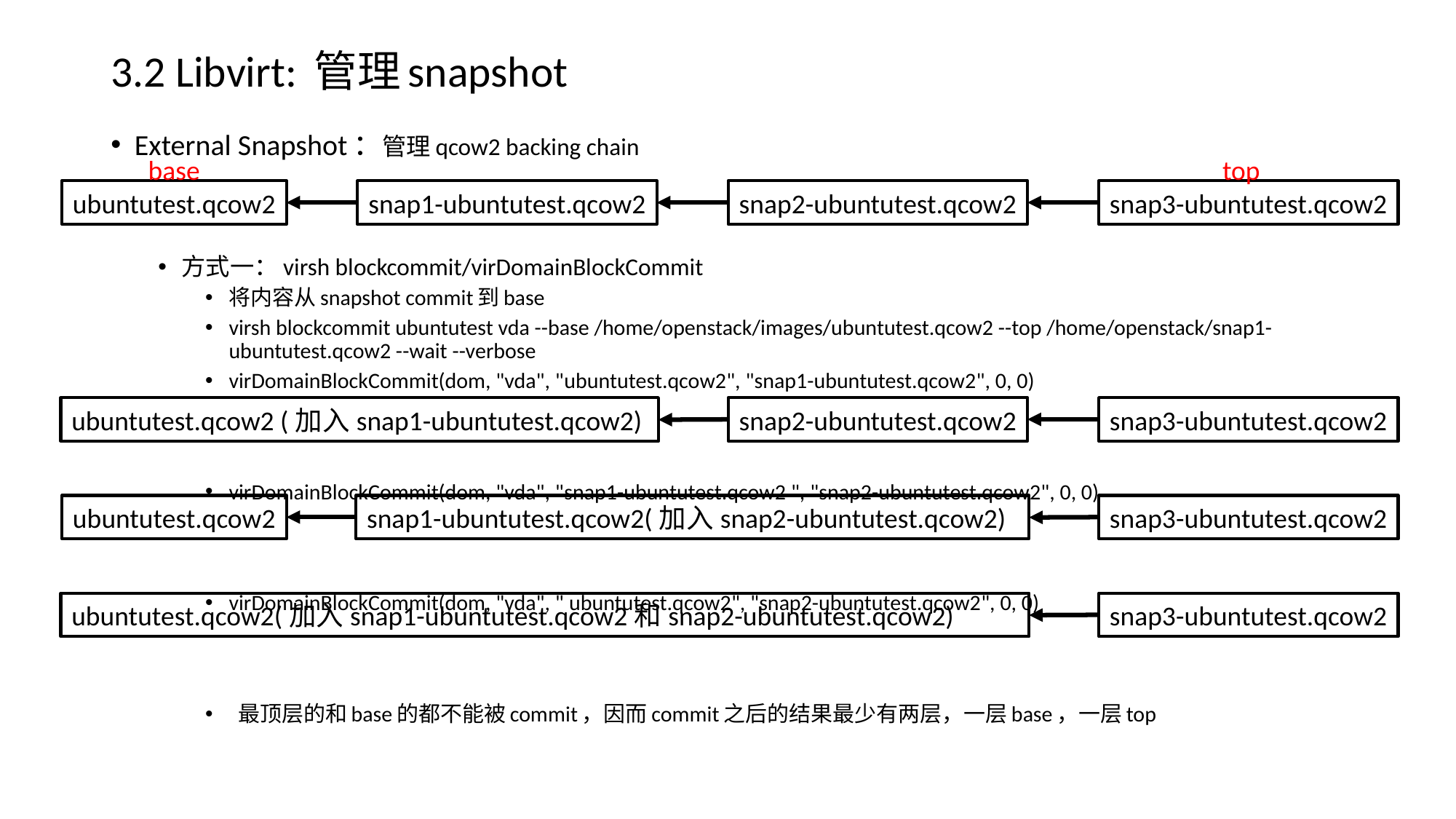

# 3.2 Libvirt: 管理snapshot
External Snapshot：管理qcow2 backing chain

方式一：virsh blockcommit/virDomainBlockCommit
将内容从snapshot commit到base
virsh blockcommit ubuntutest vda --base /home/openstack/images/ubuntutest.qcow2 --top /home/openstack/snap1-ubuntutest.qcow2 --wait --verbose
virDomainBlockCommit(dom, "vda", "ubuntutest.qcow2", "snap1-ubuntutest.qcow2", 0, 0)

virDomainBlockCommit(dom, "vda", "snap1-ubuntutest.qcow2 ", "snap2-ubuntutest.qcow2", 0, 0)

virDomainBlockCommit(dom, "vda", " ubuntutest.qcow2", "snap2-ubuntutest.qcow2", 0, 0)

 最顶层的和base的都不能被commit，因而commit之后的结果最少有两层，一层base，一层top

base
top
ubuntutest.qcow2
snap1-ubuntutest.qcow2
snap2-ubuntutest.qcow2
snap3-ubuntutest.qcow2
ubuntutest.qcow2 (加入snap1-ubuntutest.qcow2)
snap2-ubuntutest.qcow2
snap3-ubuntutest.qcow2
ubuntutest.qcow2
snap1-ubuntutest.qcow2(加入snap2-ubuntutest.qcow2)
snap3-ubuntutest.qcow2
ubuntutest.qcow2(加入snap1-ubuntutest.qcow2和snap2-ubuntutest.qcow2)
snap3-ubuntutest.qcow2